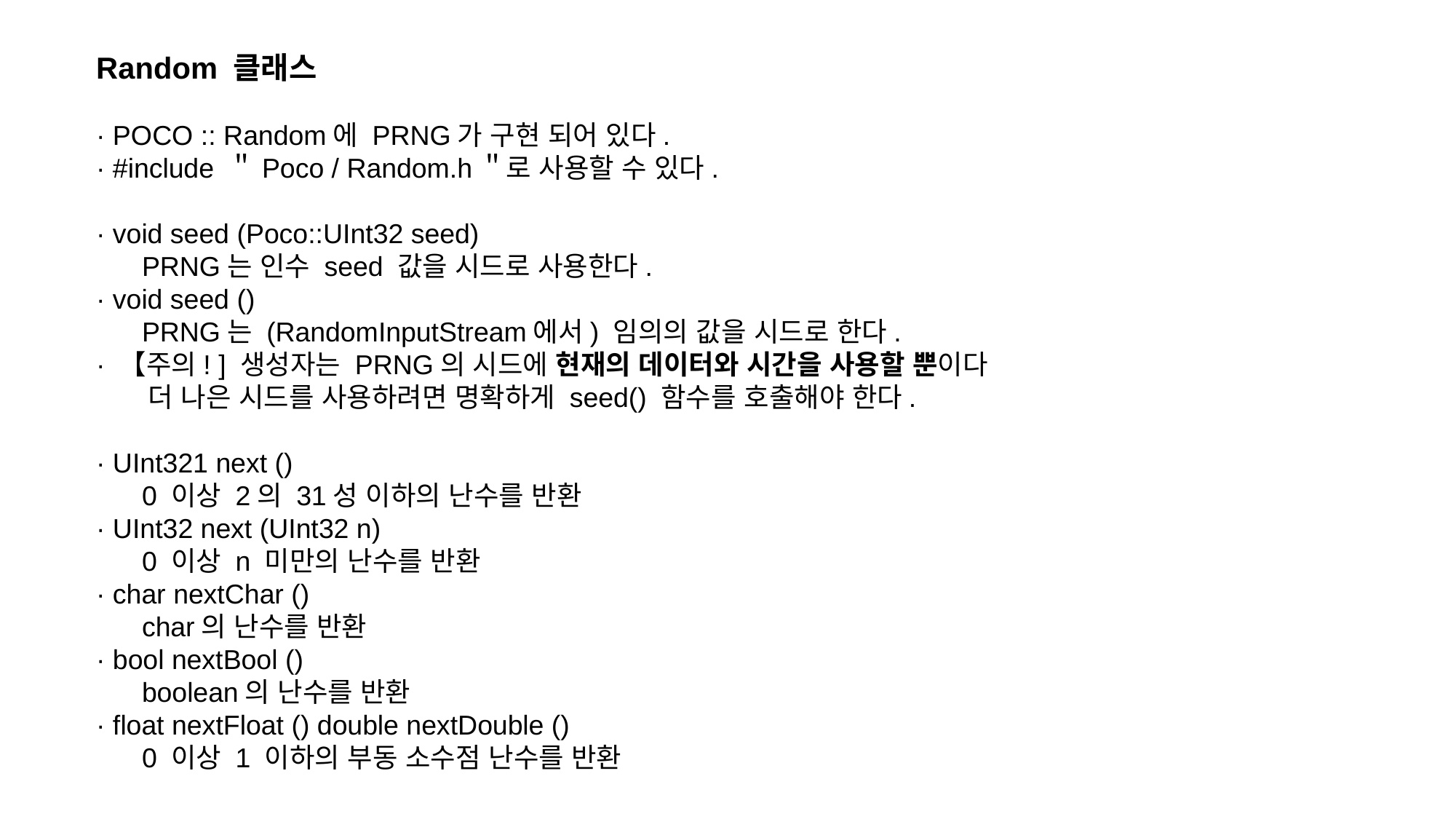

Random 클래스

· POCO :: Random에 PRNG가 구현 되어 있다.
· #include ＂Poco / Random.h＂로 사용할 수 있다.
· void seed (Poco::UInt32 seed)
      PRNG는 인수 seed 값을 시드로 사용한다.
· void seed ()
      PRNG는 (RandomInputStream에서) 임의의 값을 시드로 한다.
· 【주의! ] 생성자는 PRNG의 시드에 현재의 데이터와 시간을 사용할 뿐이다
      더 나은 시드를 사용하려면 명확하게 seed() 함수를 호출해야 한다.
· UInt321 next ()
      0 이상 2의 31성 이하의 난수를 반환
· UInt32 next (UInt32 n)
      0 이상 n 미만의 난수를 반환
· char nextChar ()
      char의 난수를 반환
· bool nextBool ()
      boolean의 난수를 반환
· float nextFloat () double nextDouble ()
      0 이상 1 이하의 부동 소수점 난수를 반환